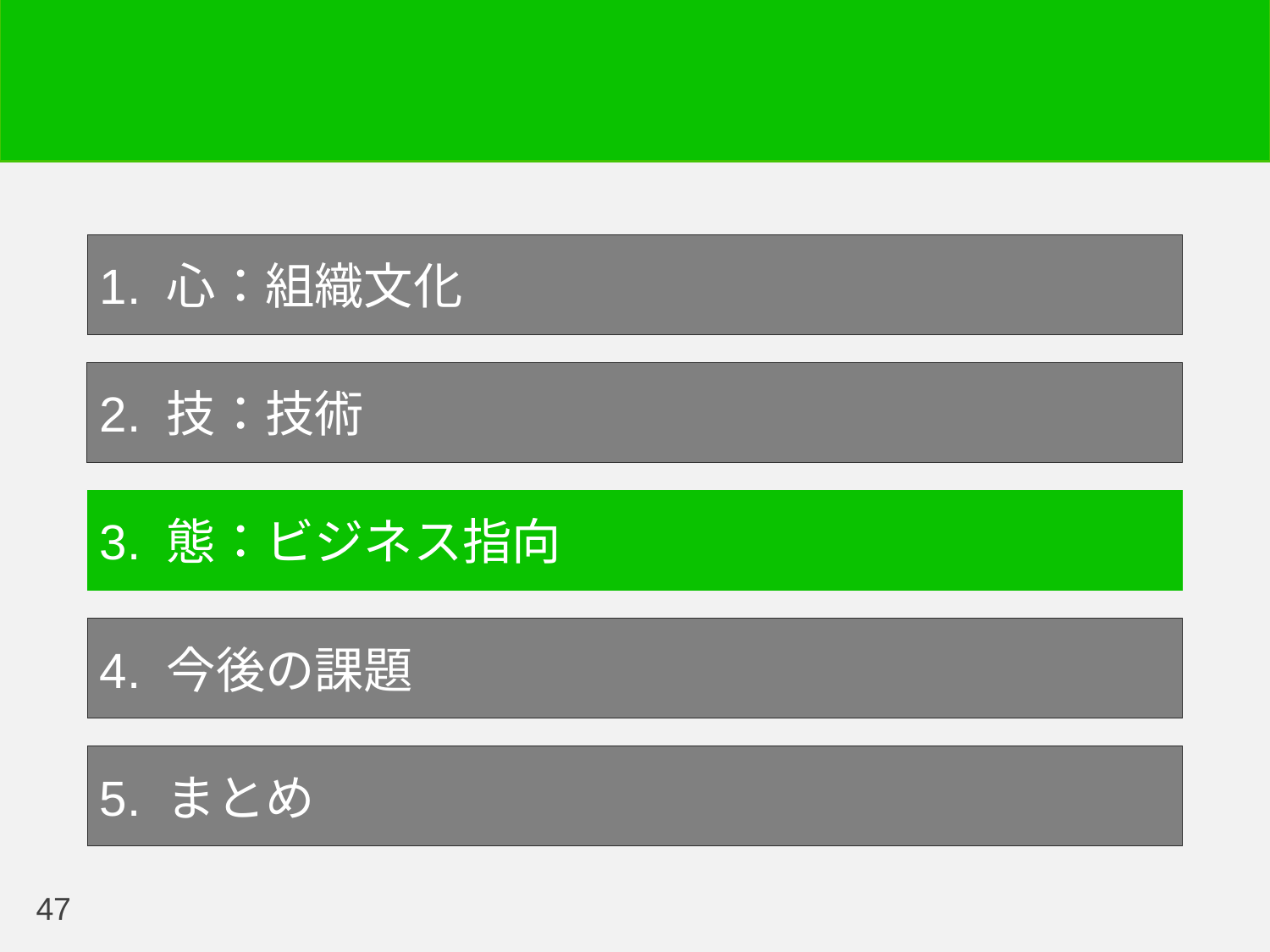

1. 心：組織文化
2. 技：技術
3. 態：ビジネス指向
4. 今後の課題
5. まとめ
47